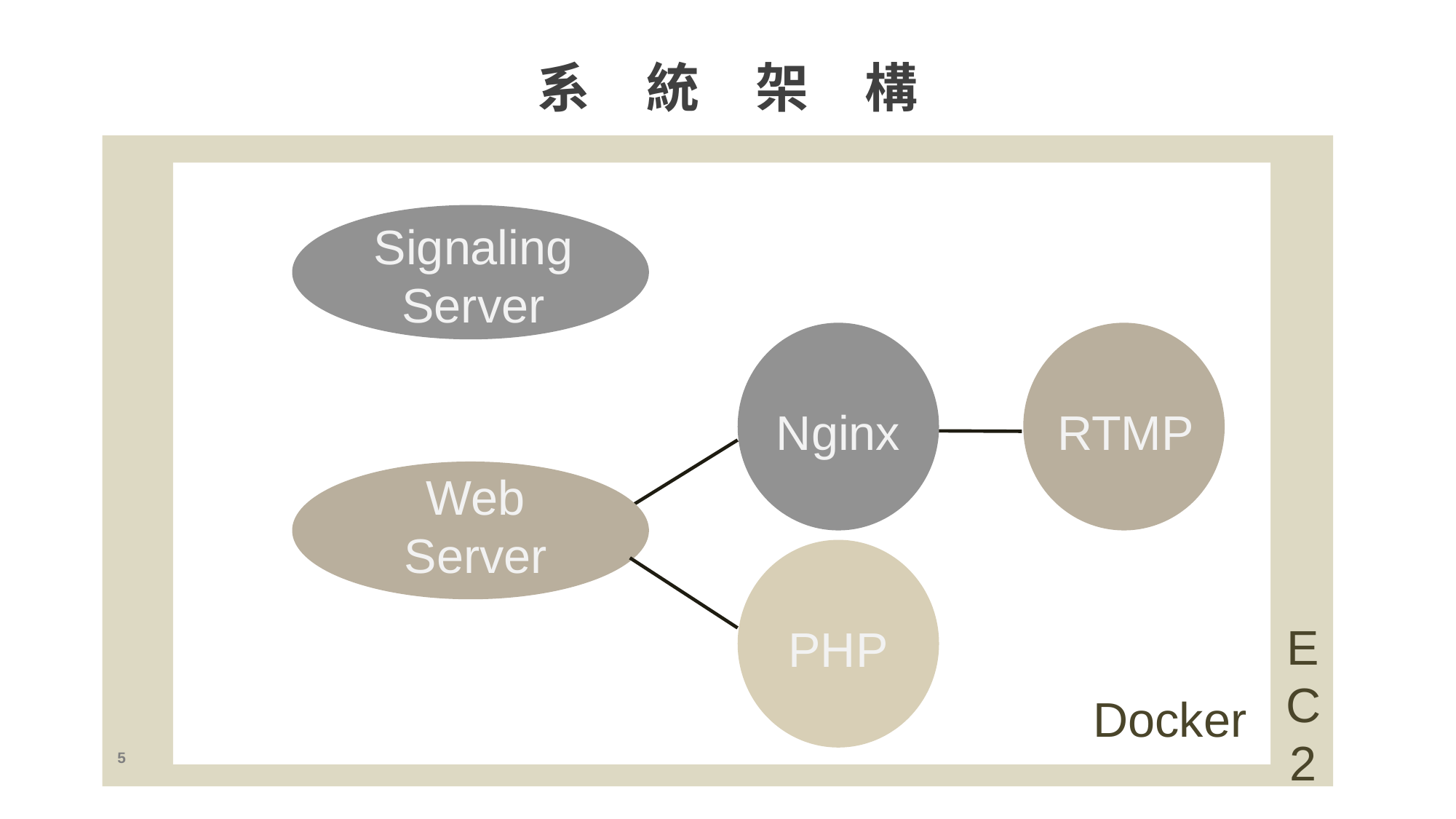

系	統	架	構

Signaling Server

RTMP
Nginx

Web Server

PHP
E
C
2
Docker
5